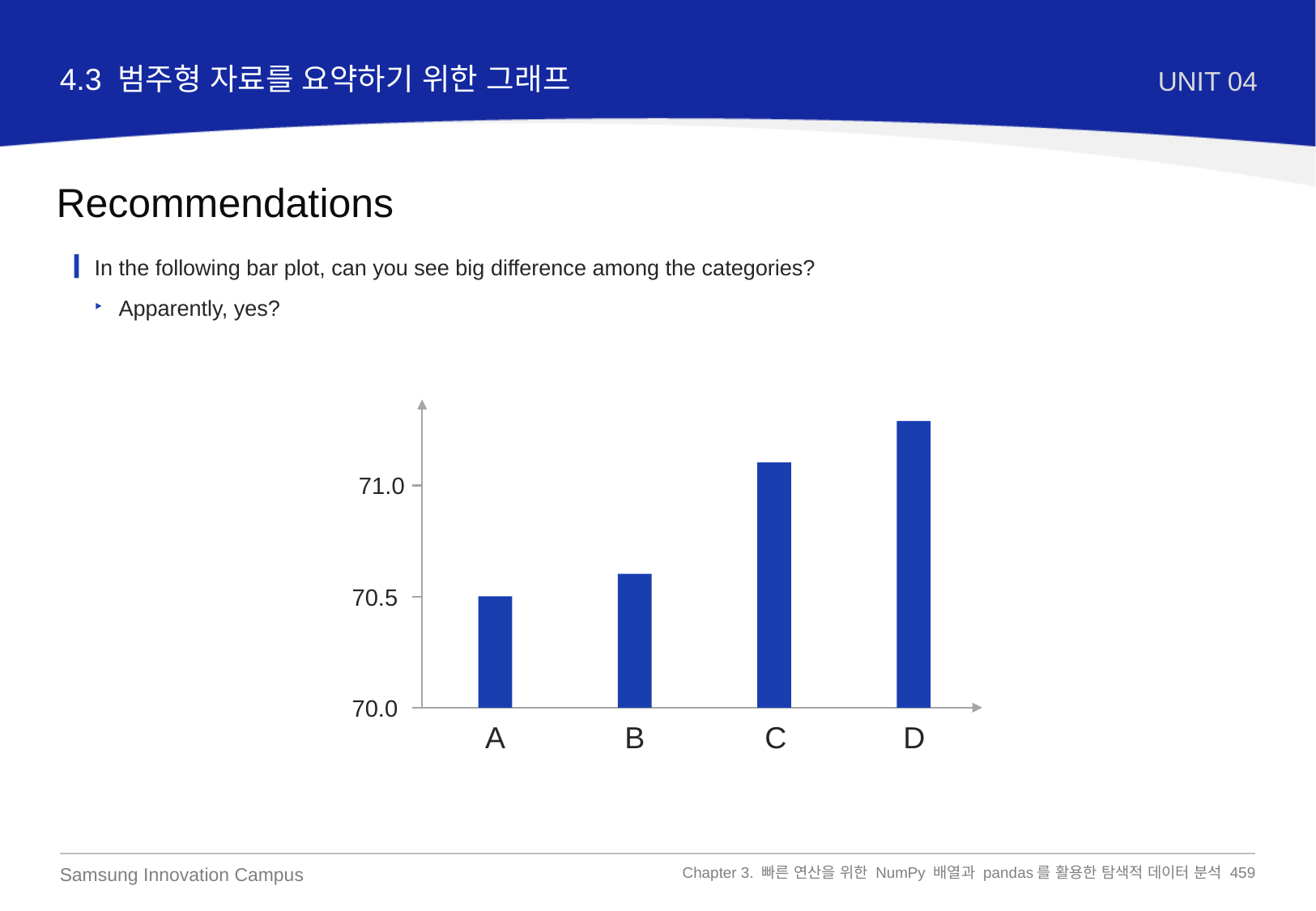

4.3 범주형 자료를 요약하기 위한 그래프
UNIT 04
Recommendations
In the following bar plot, can you see big difference among the categories?

Apparently, yes?

71.0

70.5

70.0
A
B
C
D